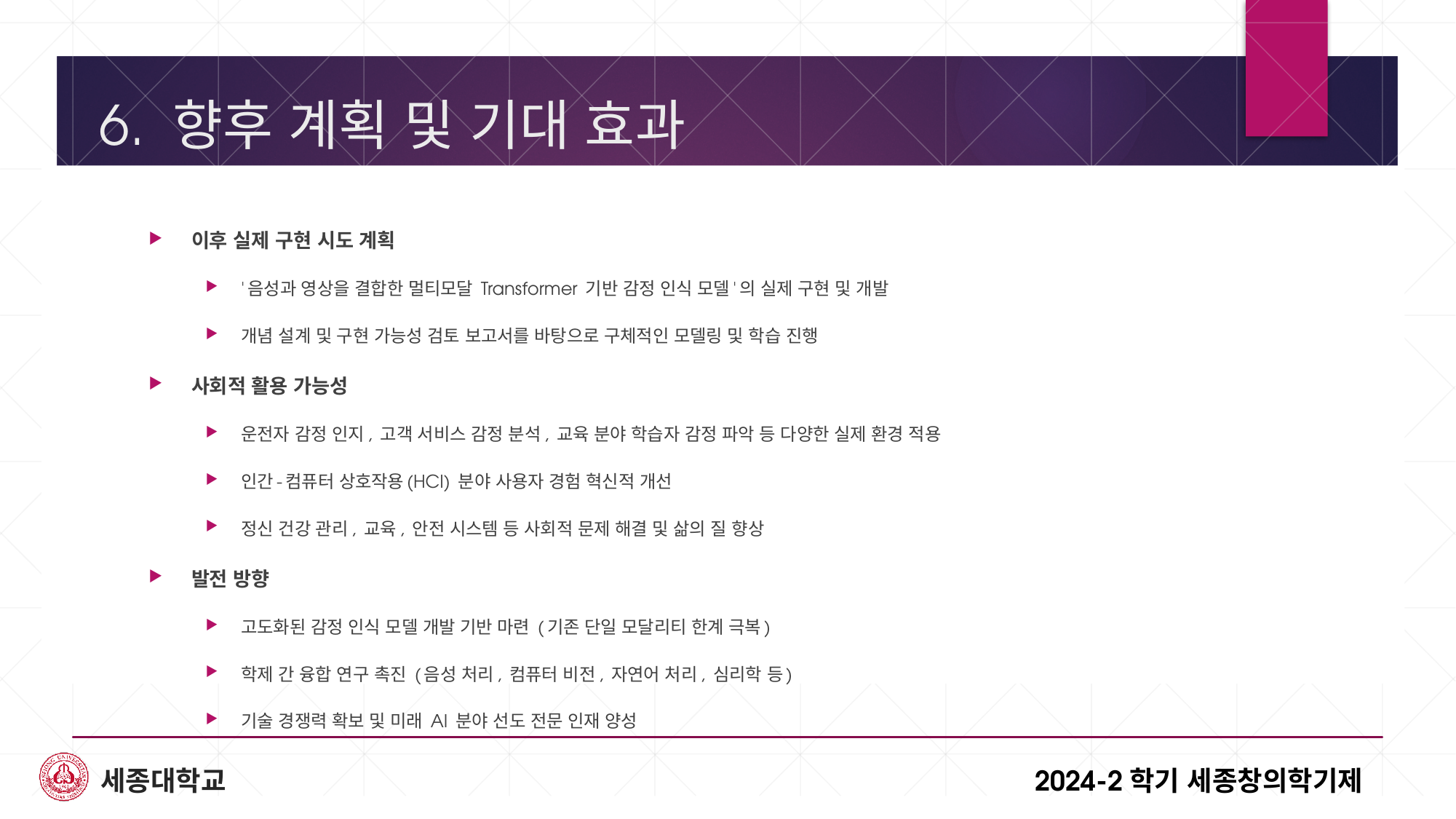

# 6. 향후 계획 및 기대 효과
이후 실제 구현 시도 계획
'음성과 영상을 결합한 멀티모달 Transformer 기반 감정 인식 모델'의 실제 구현 및 개발
개념 설계 및 구현 가능성 검토 보고서를 바탕으로 구체적인 모델링 및 학습 진행
사회적 활용 가능성
운전자 감정 인지, 고객 서비스 감정 분석, 교육 분야 학습자 감정 파악 등 다양한 실제 환경 적용
인간-컴퓨터 상호작용(HCI) 분야 사용자 경험 혁신적 개선
정신 건강 관리, 교육, 안전 시스템 등 사회적 문제 해결 및 삶의 질 향상
발전 방향
고도화된 감정 인식 모델 개발 기반 마련 (기존 단일 모달리티 한계 극복)
학제 간 융합 연구 촉진 (음성 처리, 컴퓨터 비전, 자연어 처리, 심리학 등)
기술 경쟁력 확보 및 미래 AI 분야 선도 전문 인재 양성